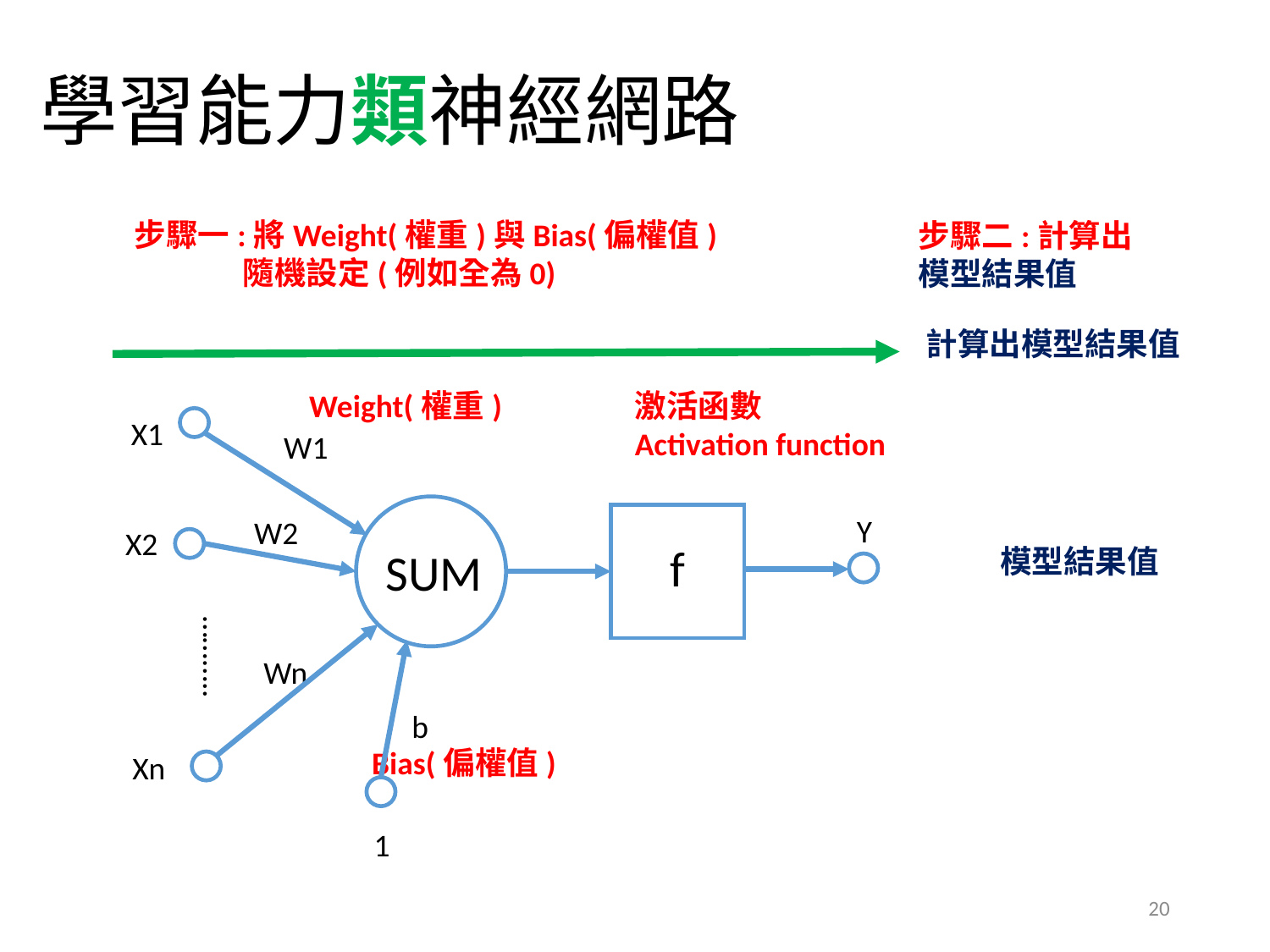

# 學習能力類神經網路
步驟一:將Weight(權重)與Bias(偏權值)
              隨機設定(例如全為0)
步驟二:計算出
模型結果值
計算出模型結果值
Weight(權重)
激活函數
Activation function
X1

W1
Y

W2
X2

f
SUM

………..
Wn
b
Xn

1

模型結果值
Bias(偏權值)
20